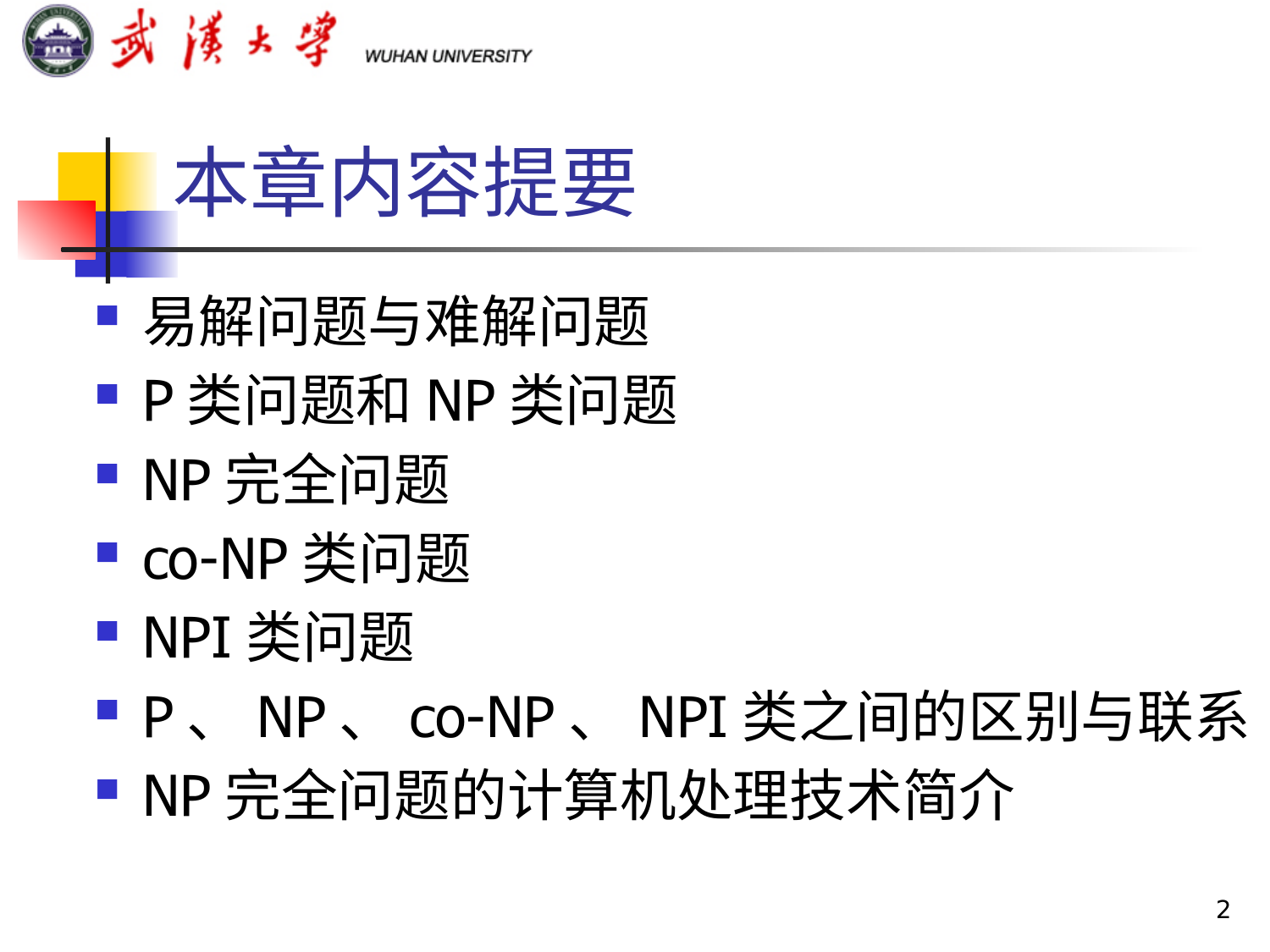

# 本章内容提要
易解问题与难解问题
P类问题和NP类问题
NP完全问题
co-NP类问题
NPI类问题
P、NP、co-NP、NPI类之间的区别与联系
NP完全问题的计算机处理技术简介

2